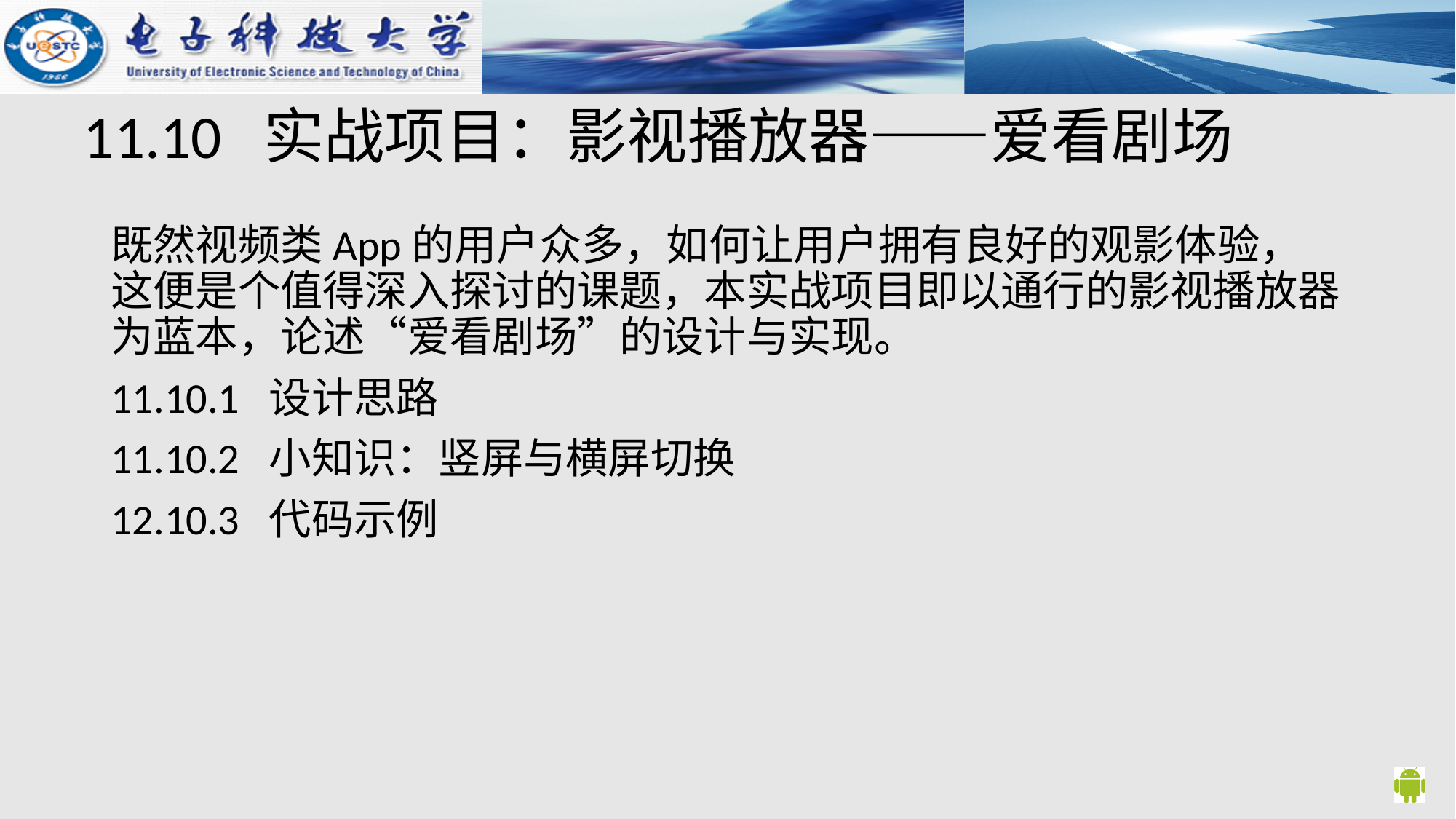

# 11.10  实战项目：影视播放器——爱看剧场
既然视频类App的用户众多，如何让用户拥有良好的观影体验，这便是个值得深入探讨的课题，本实战项目即以通行的影视播放器为蓝本，论述“爱看剧场”的设计与实现。
11.10.1  设计思路
11.10.2  小知识：竖屏与横屏切换
12.10.3  代码示例